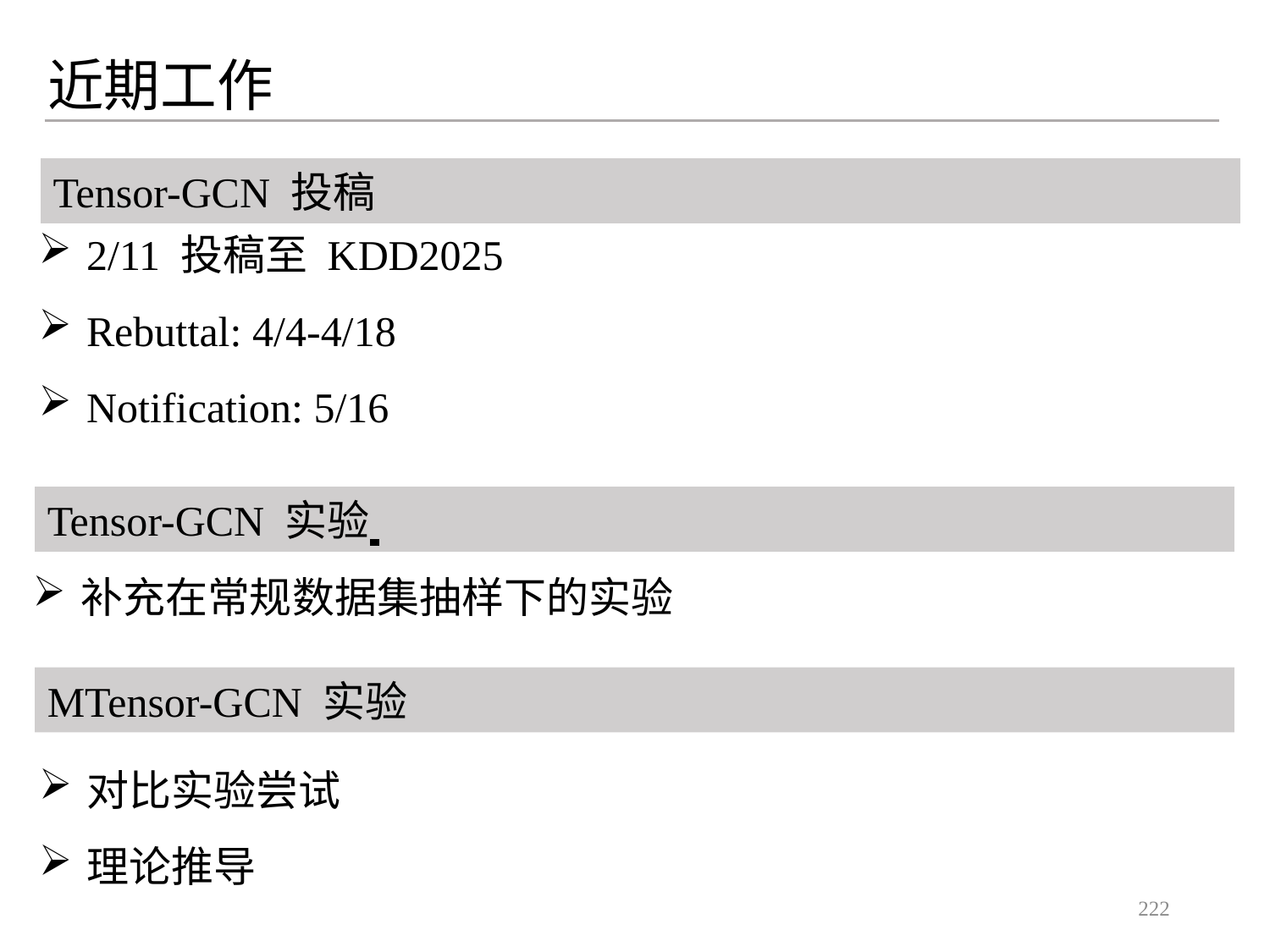

近期工作

2/11 投稿至 KDD2025
Rebuttal: 4/4-4/18
Notification: 5/16

Tensor-GCN 投稿
Tensor-GCN 实验
补充在常规数据集抽样下的实验

MTensor-GCN 实验
对比实验尝试
理论推导
222